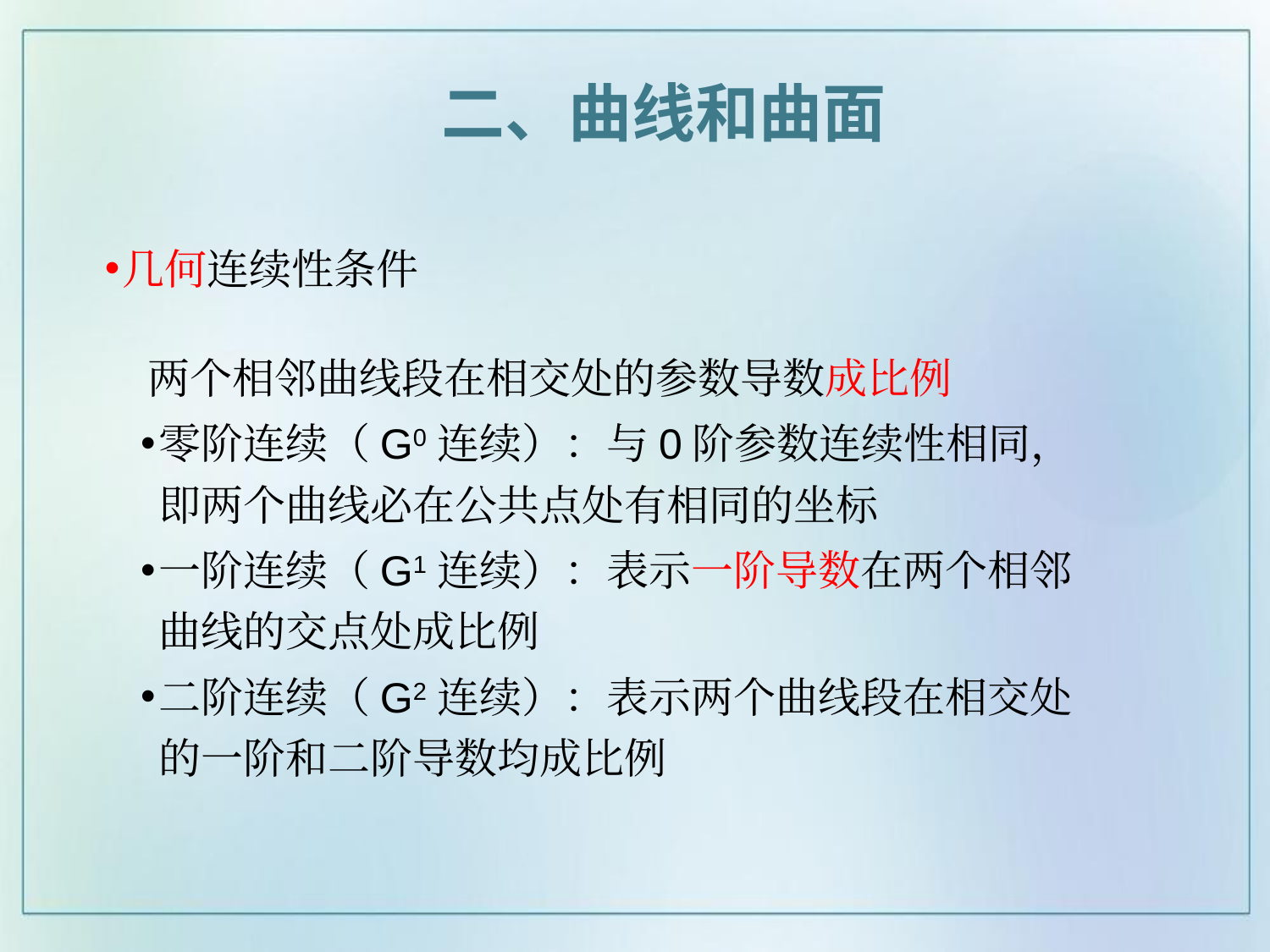

二、曲线和曲面
几何连续性条件
   两个相邻曲线段在相交处的参数导数成比例
零阶连续（G0连续）：与0阶参数连续性相同，即两个曲线必在公共点处有相同的坐标
一阶连续（G1连续）：表示一阶导数在两个相邻曲线的交点处成比例
二阶连续（G2连续）：表示两个曲线段在相交处的一阶和二阶导数均成比例